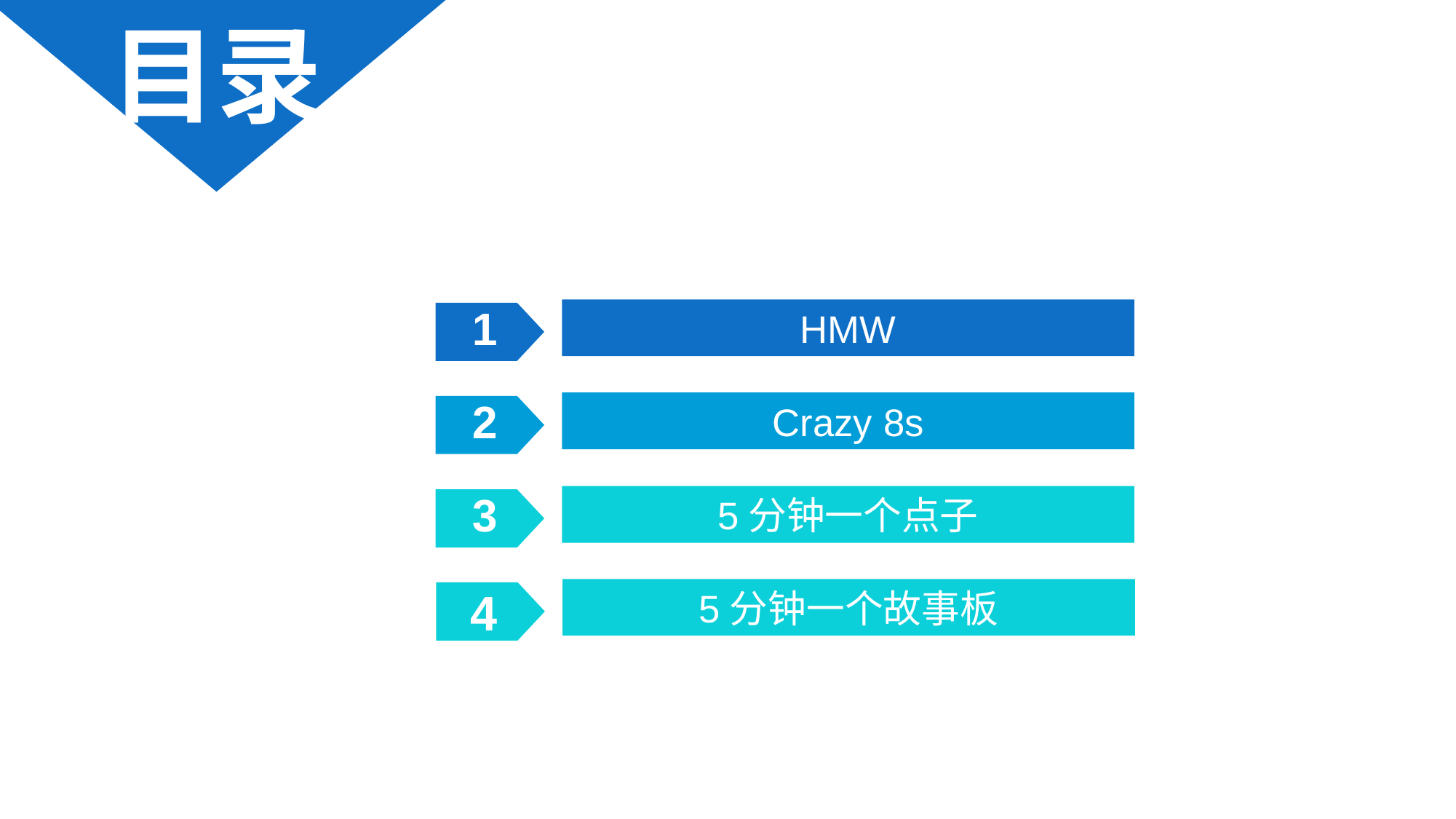

目录
HMW
1

Crazy 8s
2

3
5分钟一个点子
3

4
5分钟一个故事板
4